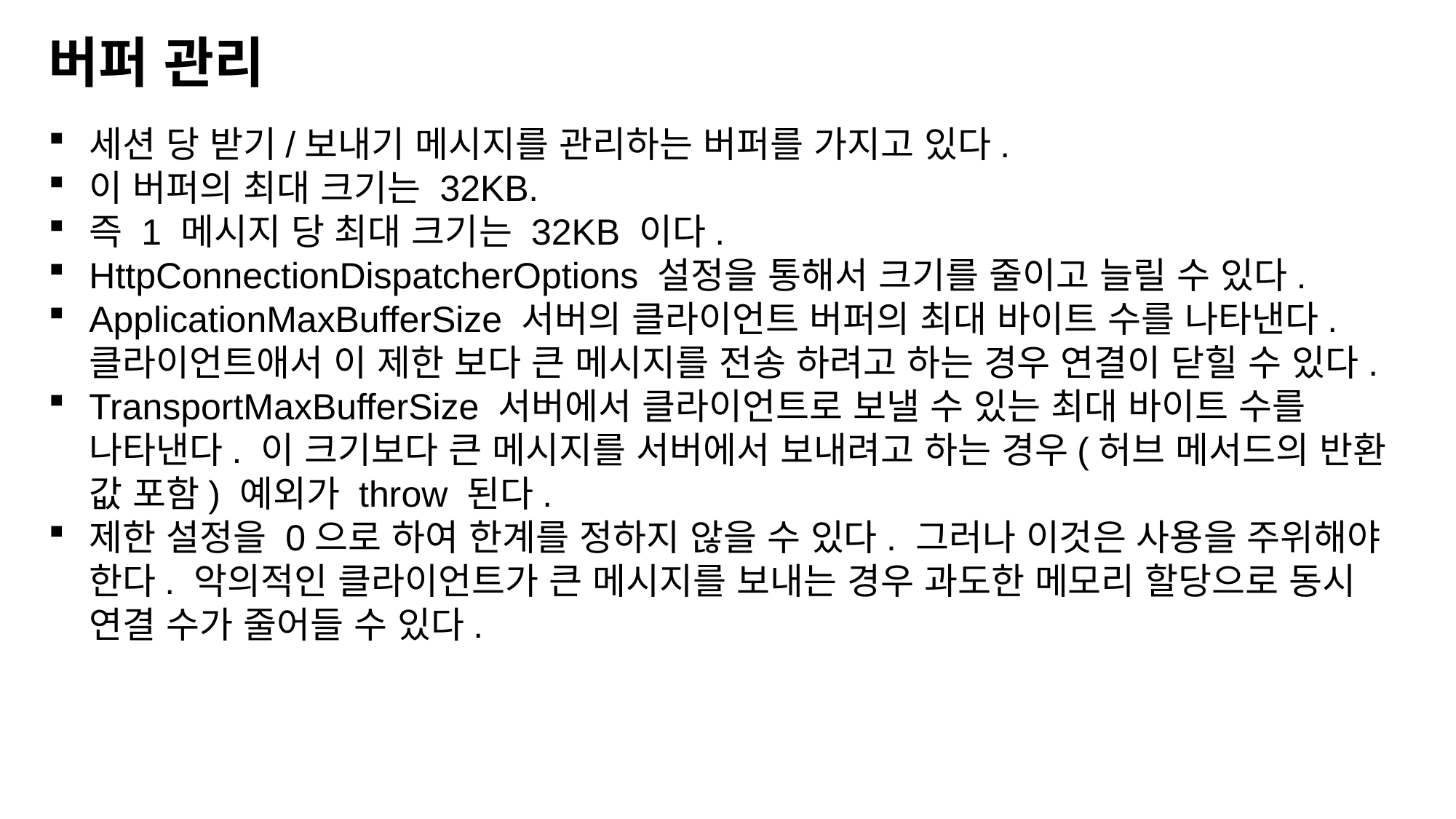

버퍼 관리
세션 당 받기/보내기 메시지를 관리하는 버퍼를 가지고 있다.
이 버퍼의 최대 크기는 32KB.
즉 1 메시지 당 최대 크기는 32KB 이다.
HttpConnectionDispatcherOptions 설정을 통해서 크기를 줄이고 늘릴 수 있다.
ApplicationMaxBufferSize 서버의 클라이언트 버퍼의 최대 바이트 수를 나타낸다. 클라이언트애서 이 제한 보다 큰 메시지를 전송 하려고 하는 경우 연결이 닫힐 수 있다.
TransportMaxBufferSize 서버에서 클라이언트로 보낼 수 있는 최대 바이트 수를 나타낸다. 이 크기보다 큰 메시지를 서버에서 보내려고 하는 경우(허브 메서드의 반환 값 포함) 예외가 throw 된다.
제한 설정을 0으로 하여 한계를 정하지 않을 수 있다. 그러나 이것은 사용을 주위해야 한다. 악의적인 클라이언트가 큰 메시지를 보내는 경우 과도한 메모리 할당으로 동시 연결 수가 줄어들 수 있다.